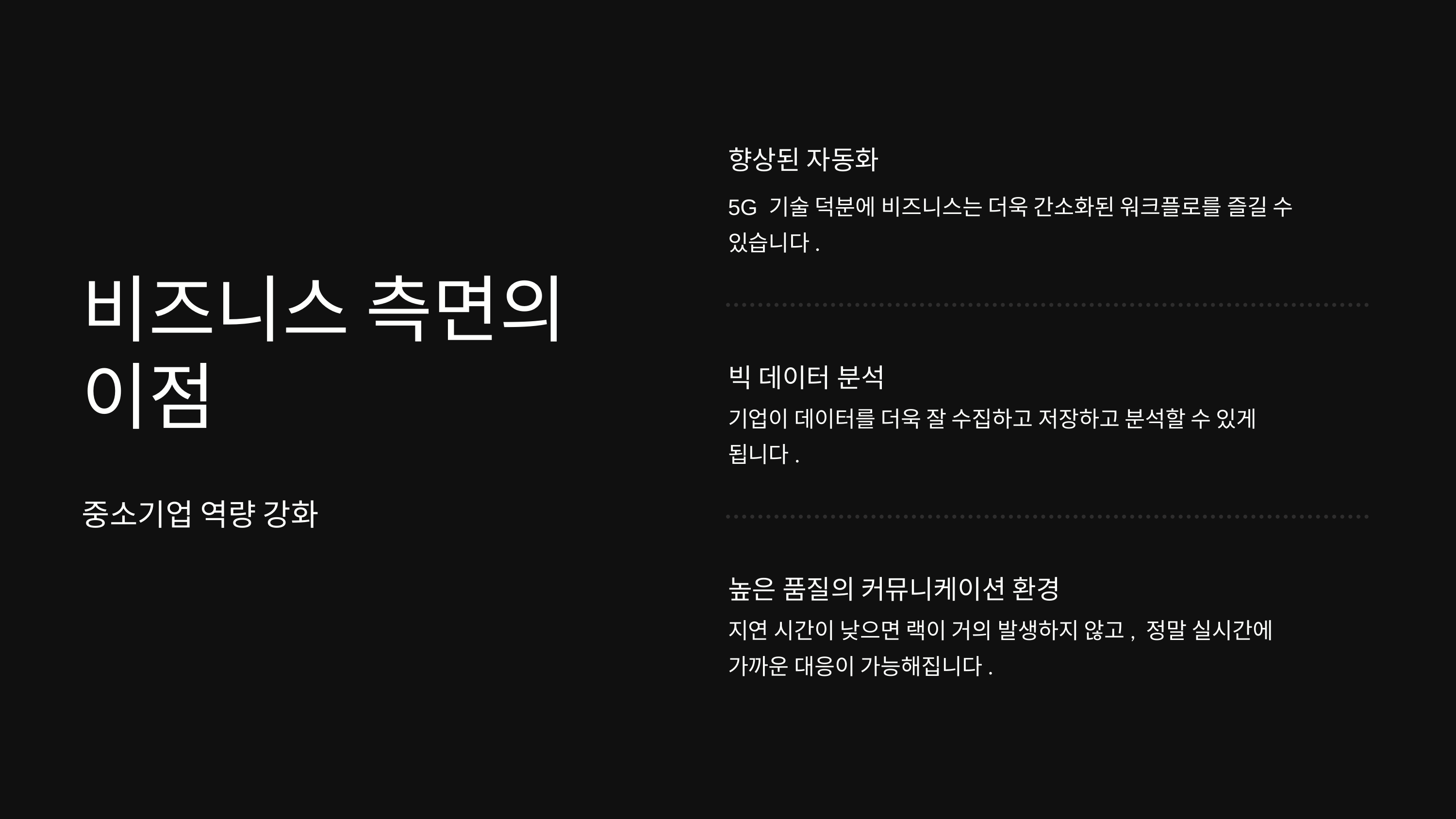

향상된 자동화
5G 기술 덕분에 비즈니스는 더욱 간소화된 워크플로를 즐길 수
있습니다.

빅 데이터 분석
기업이 데이터를 더욱 잘 수집하고 저장하고 분석할 수 있게
됩니다.

높은 품질의 커뮤니케이션 환경
지연 시간이 낮으면 랙이 거의 발생하지 않고, 정말 실시간에
가까운 대응이 가능해집니다.
비즈니스 측면의
이점
중소기업 역량 강화